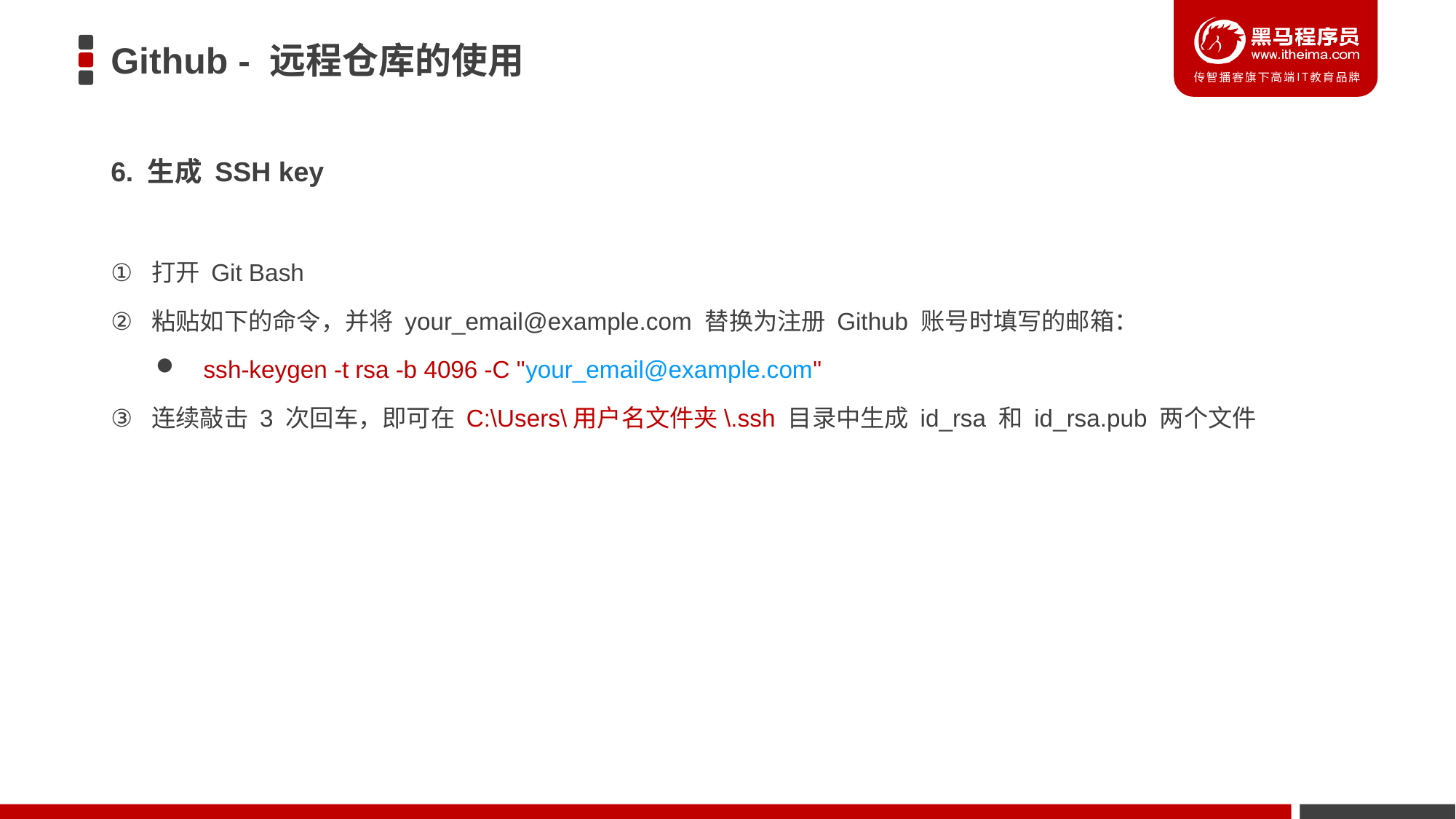

# Github - 远程仓库的使用
6. 生成 SSH key
打开 Git Bash
粘贴如下的命令，并将 your_email@example.com 替换为注册 Github 账号时填写的邮箱：
 ssh-keygen -t rsa -b 4096 -C "your_email@example.com"
连续敲击 3 次回车，即可在 C:\Users\用户名文件夹\.ssh 目录中生成 id_rsa 和 id_rsa.pub 两个文件